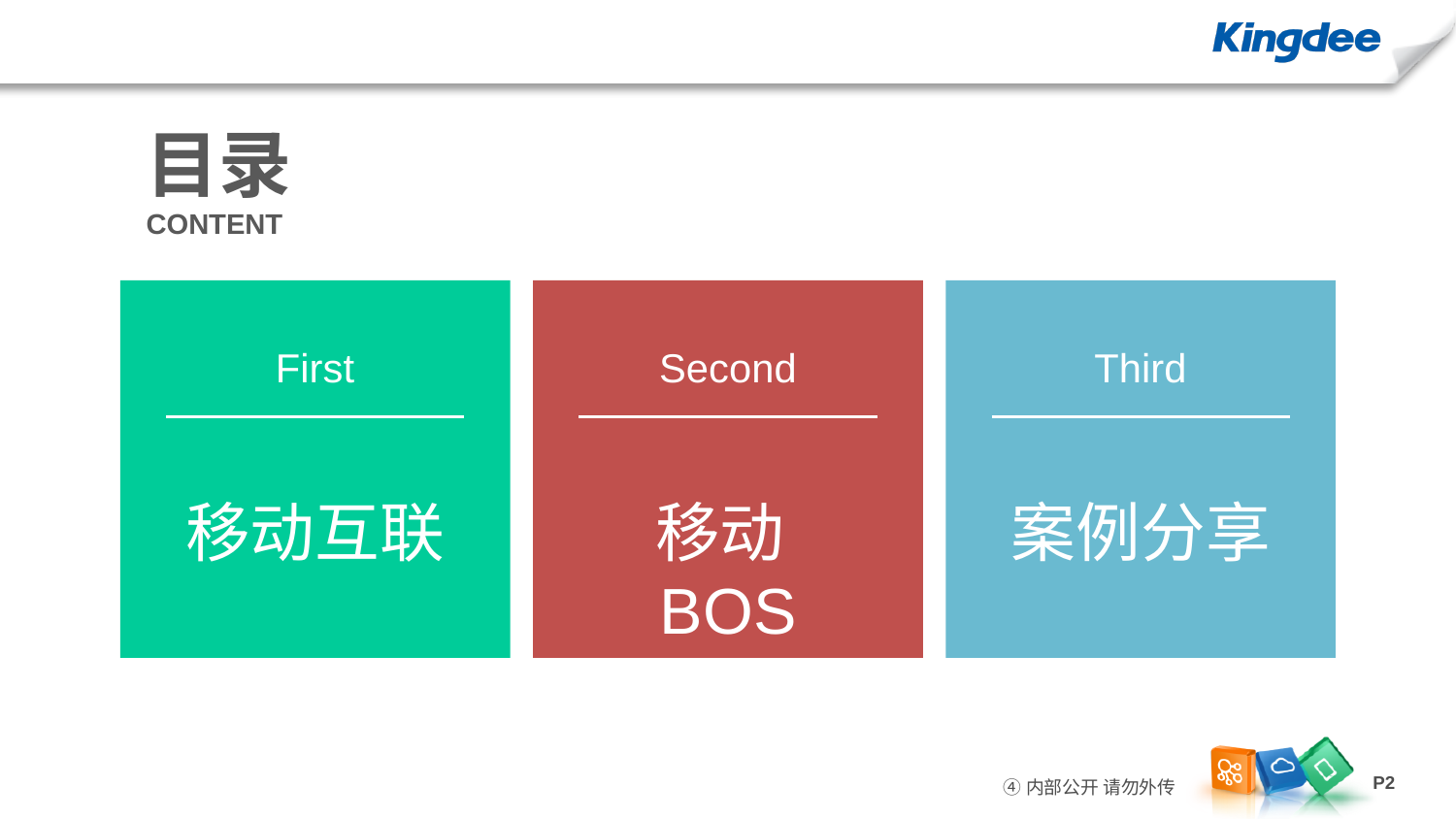

目录
CONTENT

First
移动互联

Second
移动BOS

Third
案例分享